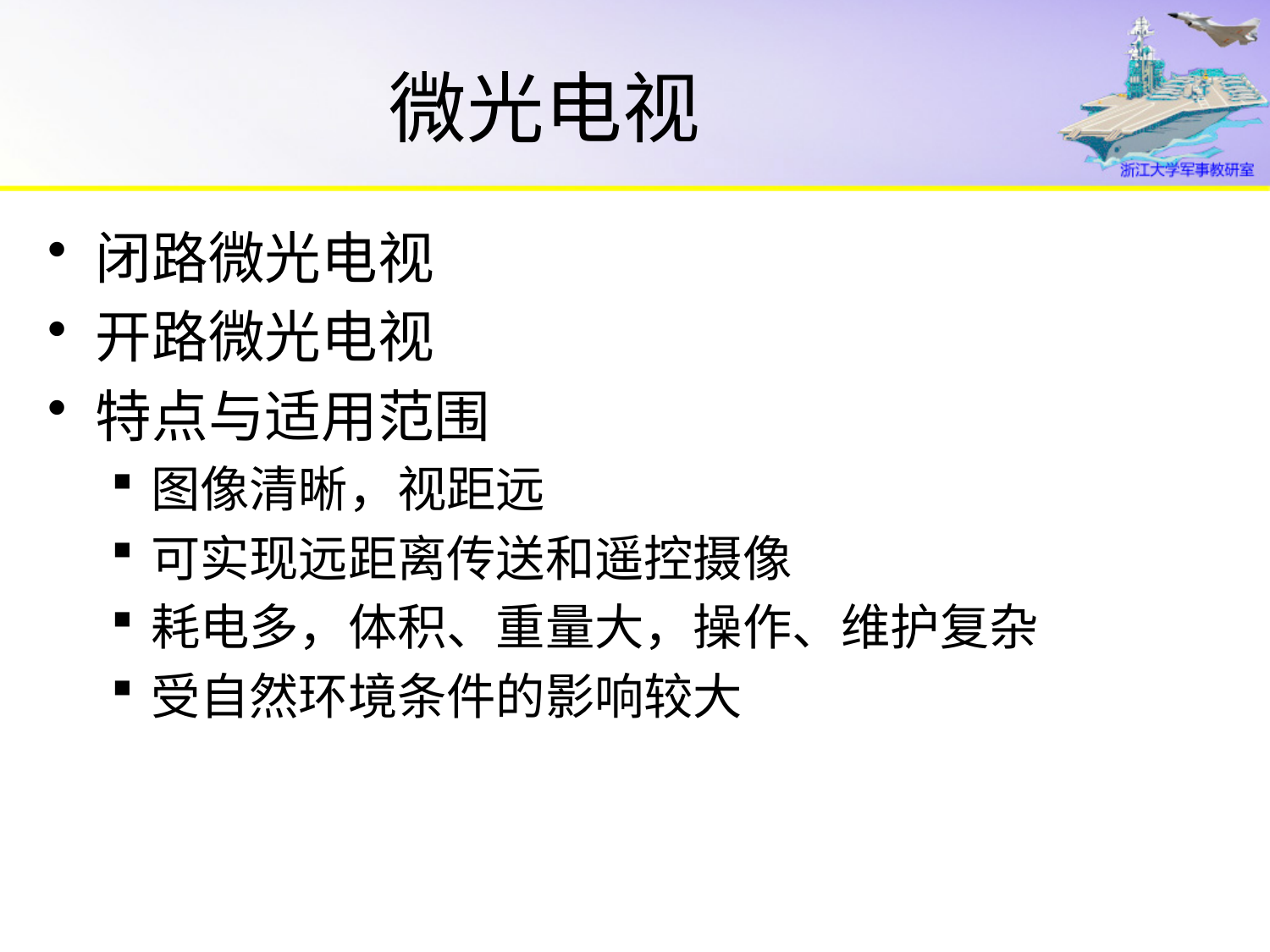

# 微光电视
闭路微光电视
开路微光电视
特点与适用范围
图像清晰，视距远
可实现远距离传送和遥控摄像
耗电多，体积、重量大，操作、维护复杂
受自然环境条件的影响较大